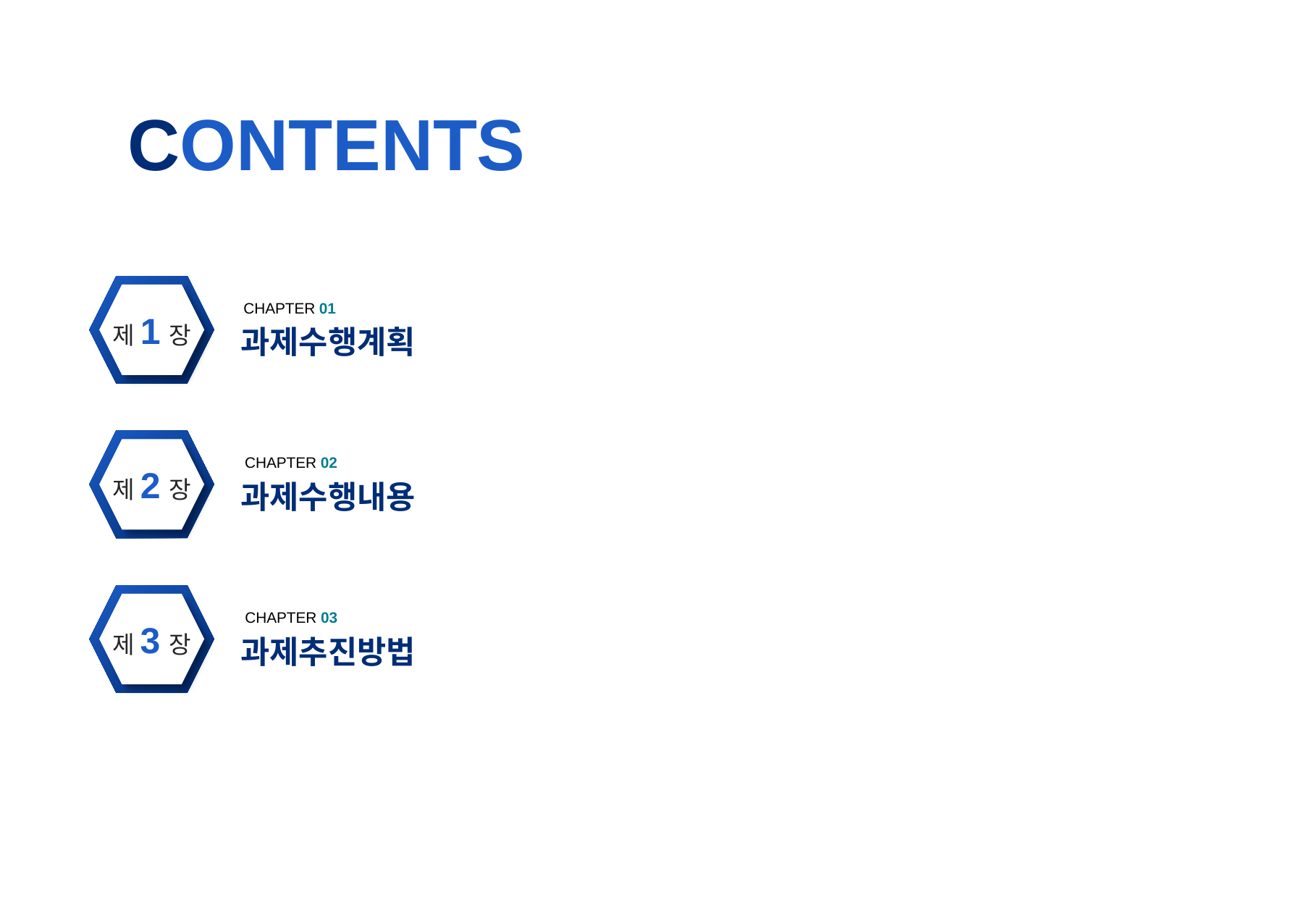

CONTENTS
경상남도 산업단지 플랫폼 개발

제1장
CHAPTER 01
과제수행계획

CHAPTER 02
과제수행내용
제2장

제3장
CHAPTER 03
과제추진방법